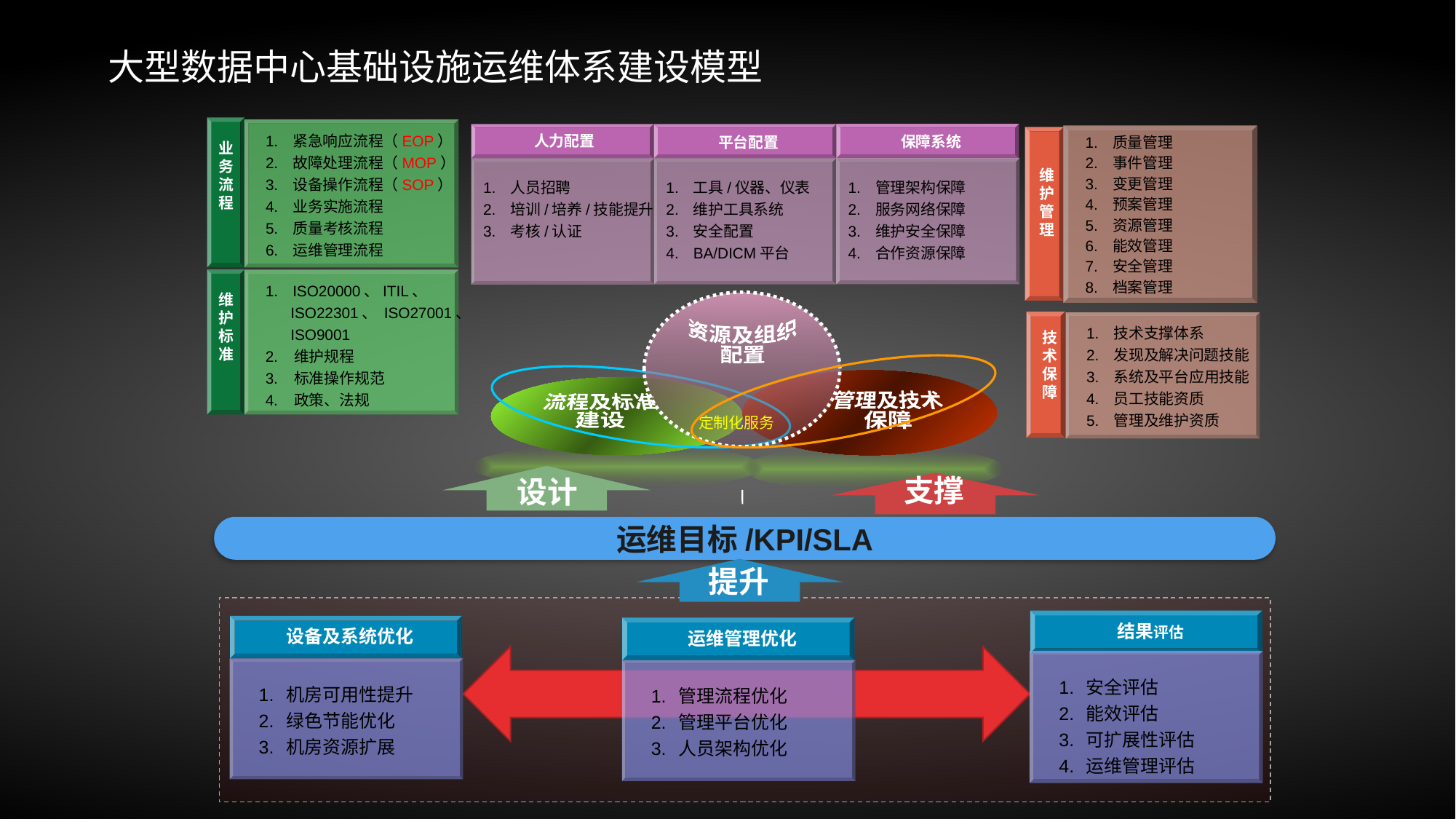

大型数据中心基础设施运维体系建设模型

紧急响应流程（EOP）
故障处理流程（MOP）
设备操作流程（SOP）
业务实施流程
质量考核流程
运维管理流程

业
务
流
程

ISO20000、ITIL、
      ISO22301、 ISO27001、
      ISO9001
2.   维护规程
3.   标准操作规范
4.   政策、法规
维
护
标
准

人力配置
保障系统
平台配置
管理架构保障
服务网络保障
维护安全保障
合作资源保障
工具/仪器、仪表
维护工具系统
安全配置
BA/DICM平台
人员招聘
培训/培养/技能提升
考核/认证
质量管理
事件管理
变更管理
预案管理
资源管理
能效管理
安全管理
档案管理

维
护
管
理

技术支撑体系
发现及解决问题技能
系统及平台应用技能
员工技能资质
管理及维护资质
技
术
保
障

资源及组织
配置

管理及技术
保障
流程及标准
建设
定制化服务

支撑
设计

运维目标/KPI/SLA
提升

结果评估
安全评估
能效评估
可扩展性评估
运维管理评估

设备及系统优化
机房可用性提升
绿色节能优化
机房资源扩展

运维管理优化
管理流程优化
管理平台优化
人员架构优化